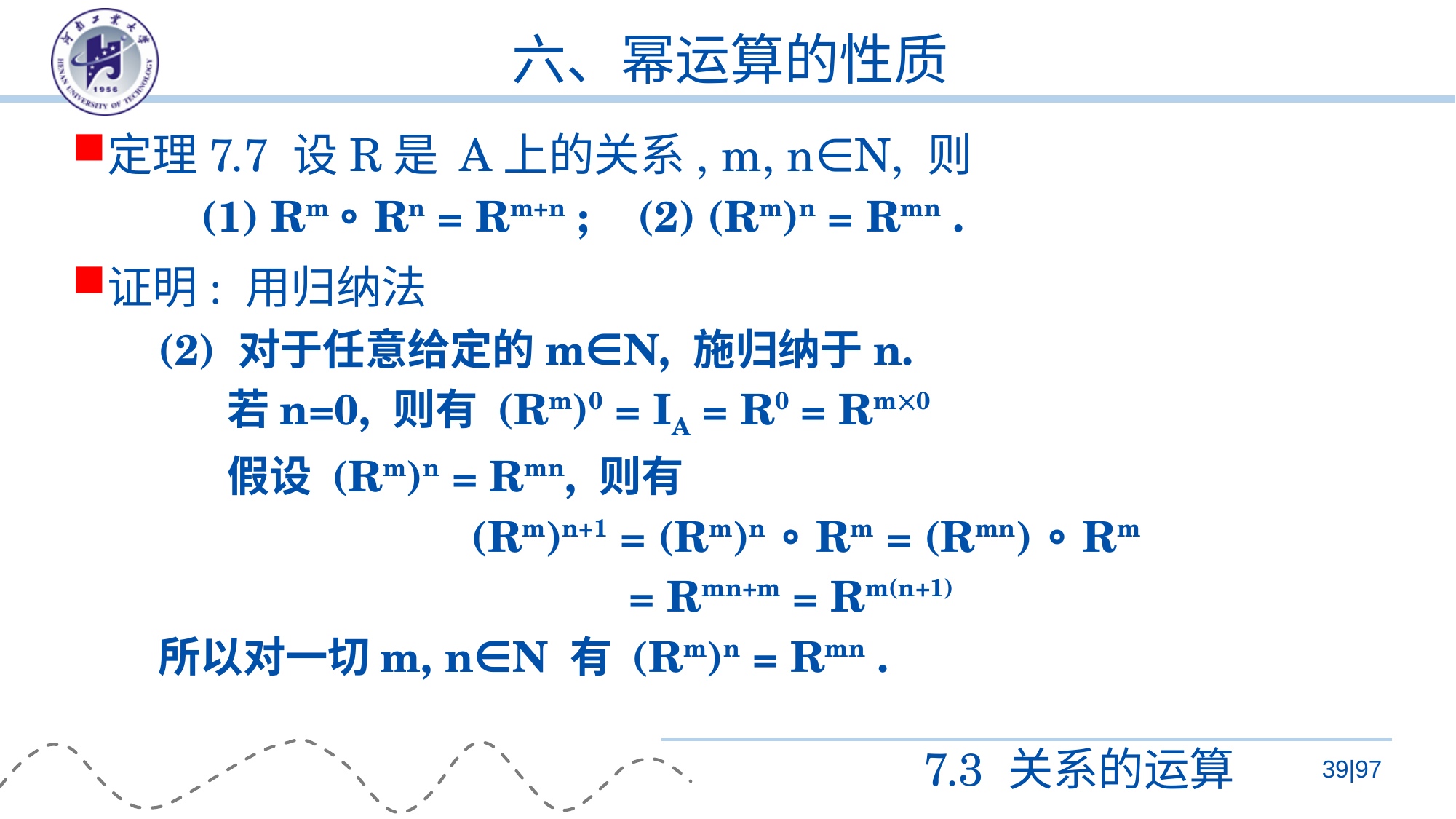

# 六、幂运算的性质
定理7.7 设R是 A上的关系, m, n∈N, 则
(1) Rm ◦ Rn = Rm+n ;    (2) (Rm)n = Rmn .
证明: 用归纳法
(2) 对于任意给定的m∈N, 施归纳于n.
若n=0, 则有 (Rm)0 = IA = R0 = Rm×0
假设 (Rm)n = Rmn, 则有
                    (Rm)n+1 = (Rm)n ◦ Rm = (Rmn) ◦ Rm
                                 = Rmn+m = Rm(n+1)
所以对一切m, n∈N 有 (Rm)n = Rmn .
7.3 关系的运算
39|97